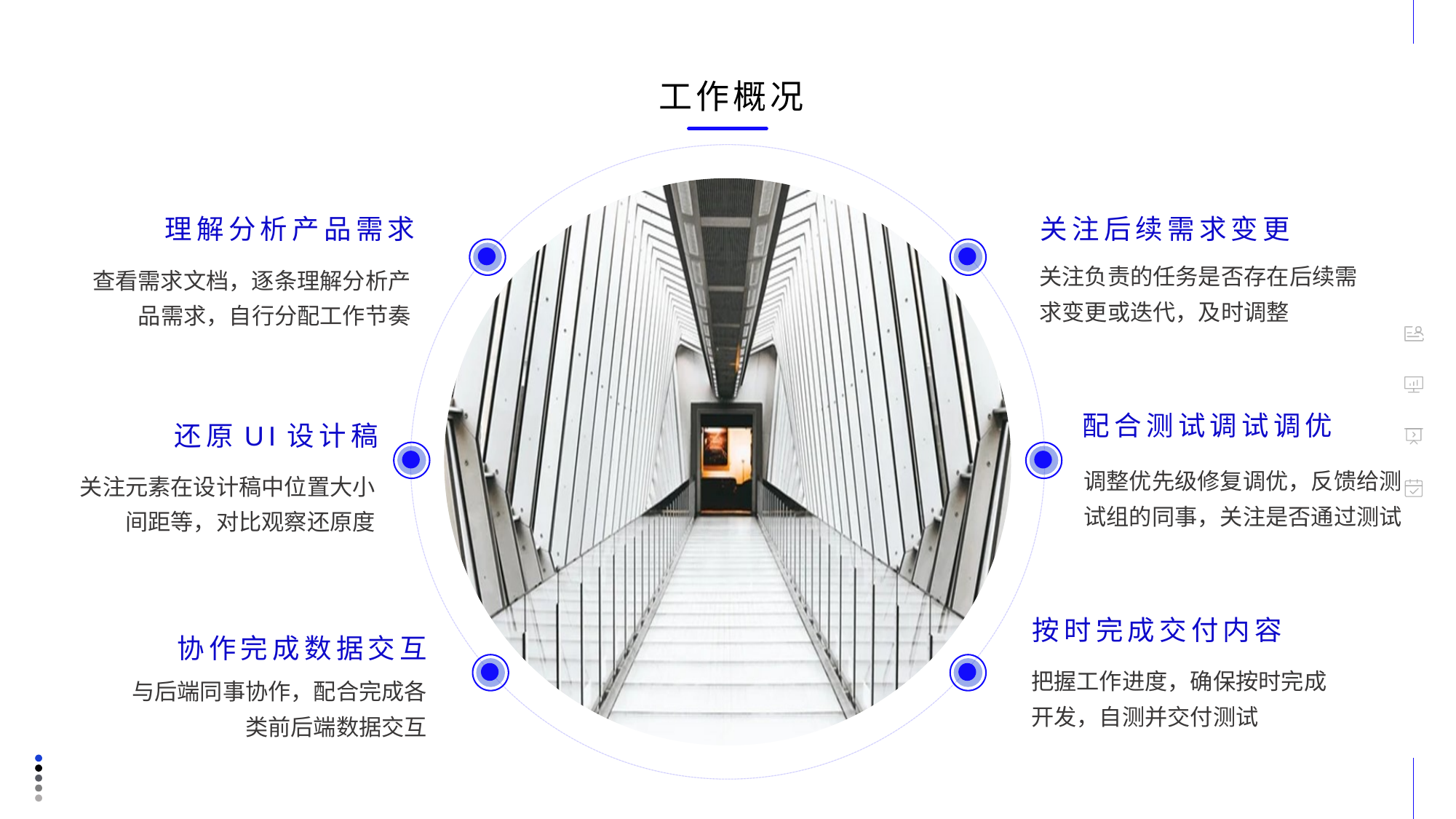

工作概况

理解分析产品需求
查看需求文档，逐条理解分析产品需求，自行分配工作节奏
关注后续需求变更
关注负责的任务是否存在后续需求变更或迭代，及时调整

配合测试调试调优
调整优先级修复调优，反馈给测试组的同事，关注是否通过测试
还原UI设计稿
关注元素在设计稿中位置大小间距等，对比观察还原度

按时完成交付内容
把握工作进度，确保按时完成开发，自测并交付测试
协作完成数据交互
与后端同事协作，配合完成各类前后端数据交互